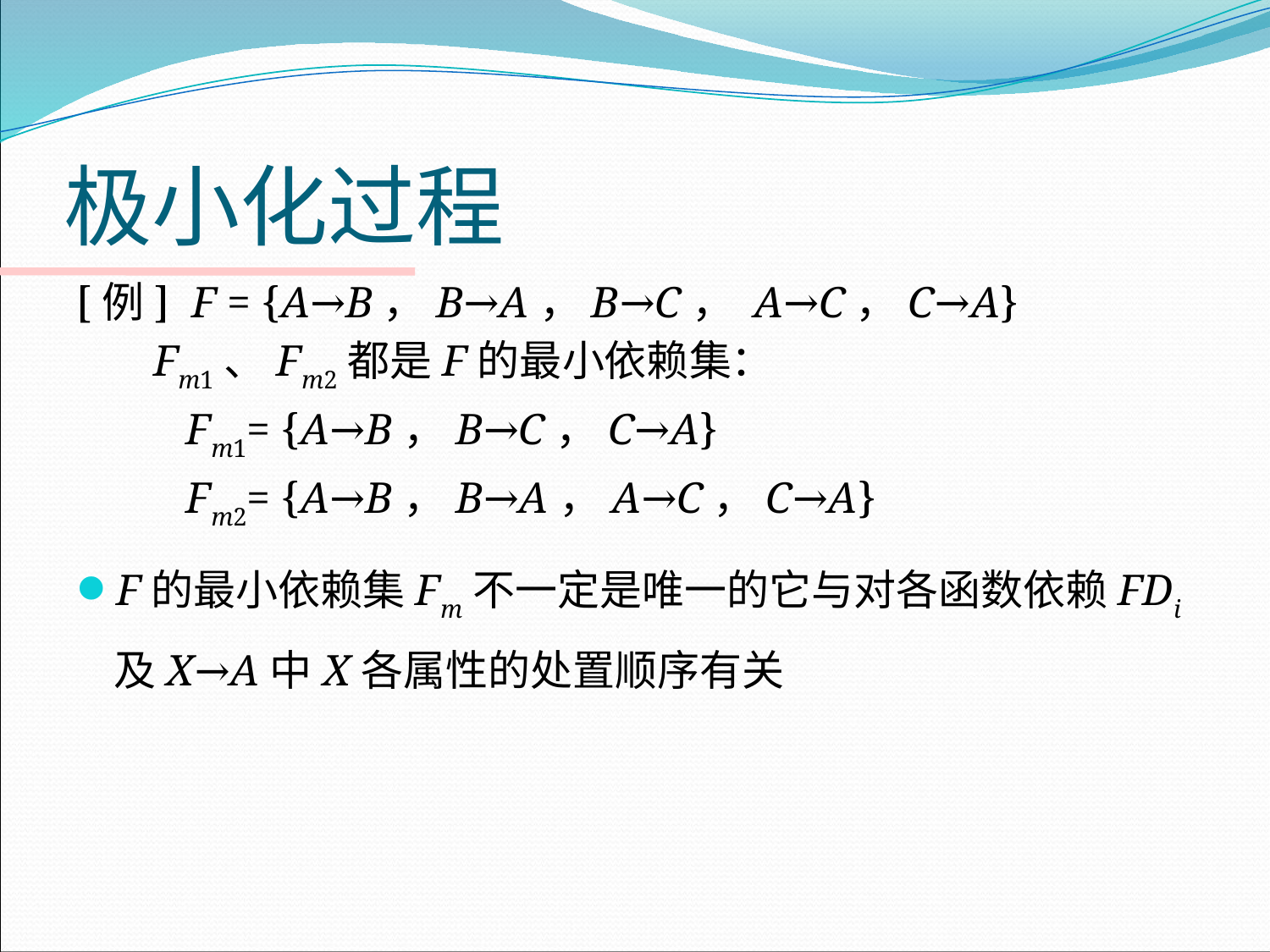

# 极小化过程
[例]  F = {A→B，B→A，B→C， A→C，C→A}
       Fm1、Fm2都是F的最小依赖集：
          Fm1= {A→B，B→C，C→A}
          Fm2= {A→B，B→A，A→C，C→A}
F的最小依赖集Fm不一定是唯一的它与对各函数依赖FDi 及X→A中X各属性的处置顺序有关

620